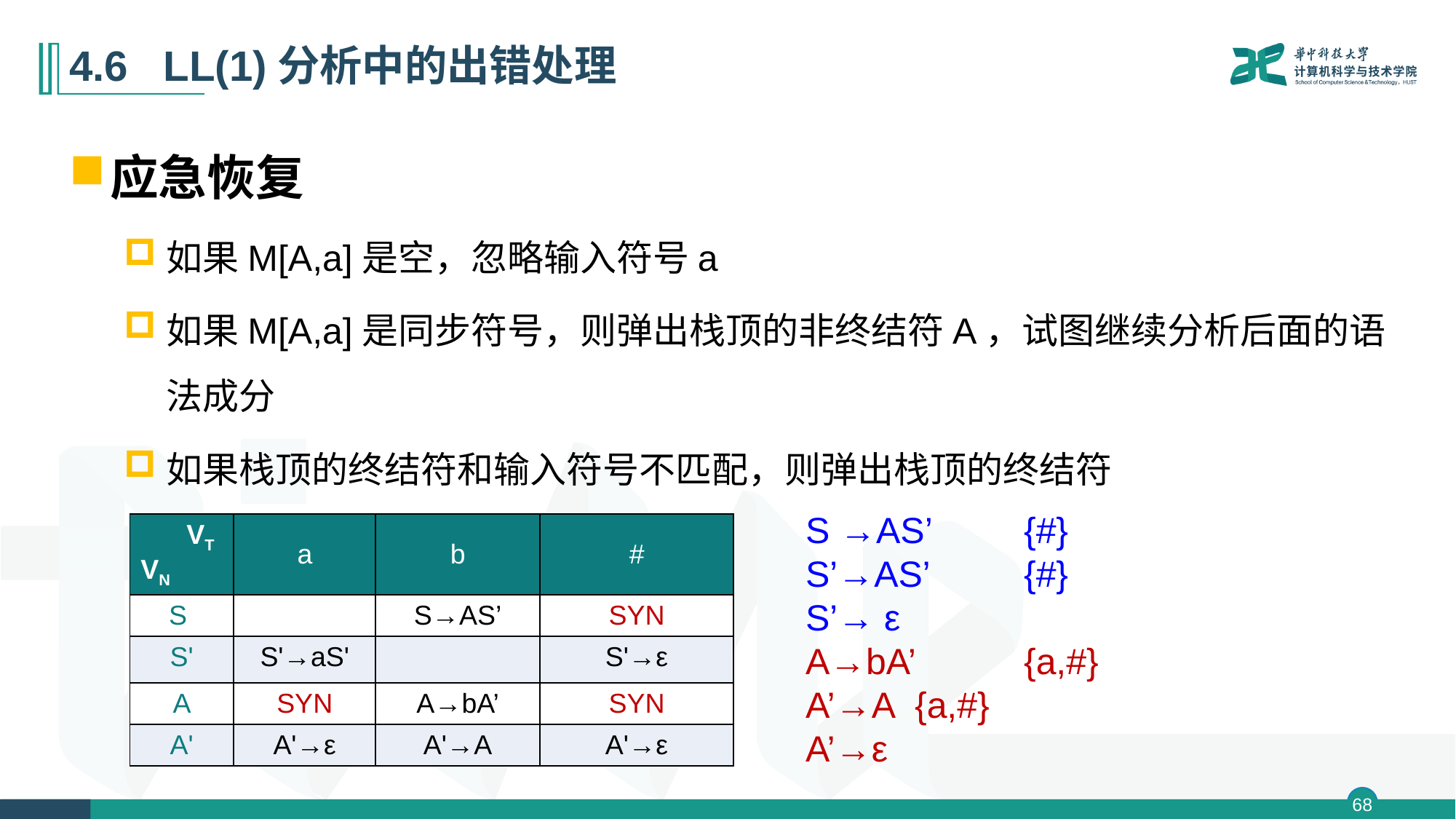

# 4.6   LL(1)分析中的出错处理
应急恢复
如果M[A,a]是空，忽略输入符号a
如果M[A,a]是同步符号，则弹出栈顶的非终结符A，试图继续分析后面的语法成分
如果栈顶的终结符和输入符号不匹配，则弹出栈顶的终结符

S →AS’  	{#}
S’→AS’  	{#}
S’→ ε
A→bA’	{a,#}
A’→A	{a,#}
A’→ε
| VT VN | a | b | # |
| --- | --- | --- | --- |
| S |  | S→AS’ | SYN |
| S' | S'→aS' |  | S'→ε |
| A | SYN | A→bA’ | SYN |
| A' | A'→ε | A'→A | A'→ε |